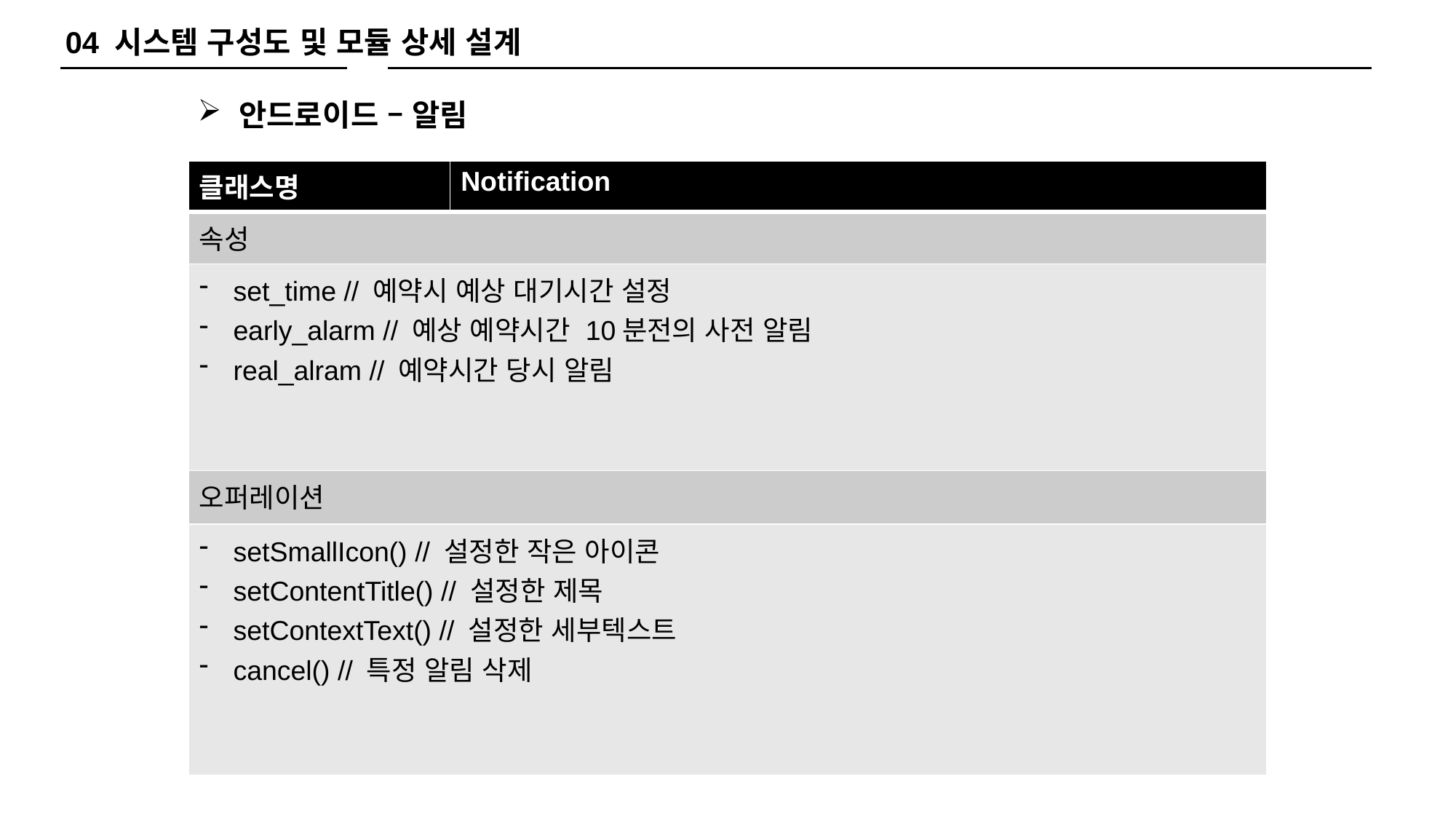

04 시스템 구성도 및 모듈 상세 설계
안드로이드 – 알림

| 클래스명 | Notification |
| --- | --- |
| 속성 |  |
| set\_time // 예약시 예상 대기시간 설정 early\_alarm // 예상 예약시간 10분전의 사전 알림 real\_alram // 예약시간 당시 알림 |  |
| 오퍼레이션 |  |
| setSmallIcon() // 설정한 작은 아이콘 setContentTitle() // 설정한 제목 setContextText() // 설정한 세부텍스트 cancel() // 특정 알림 삭제 |  |